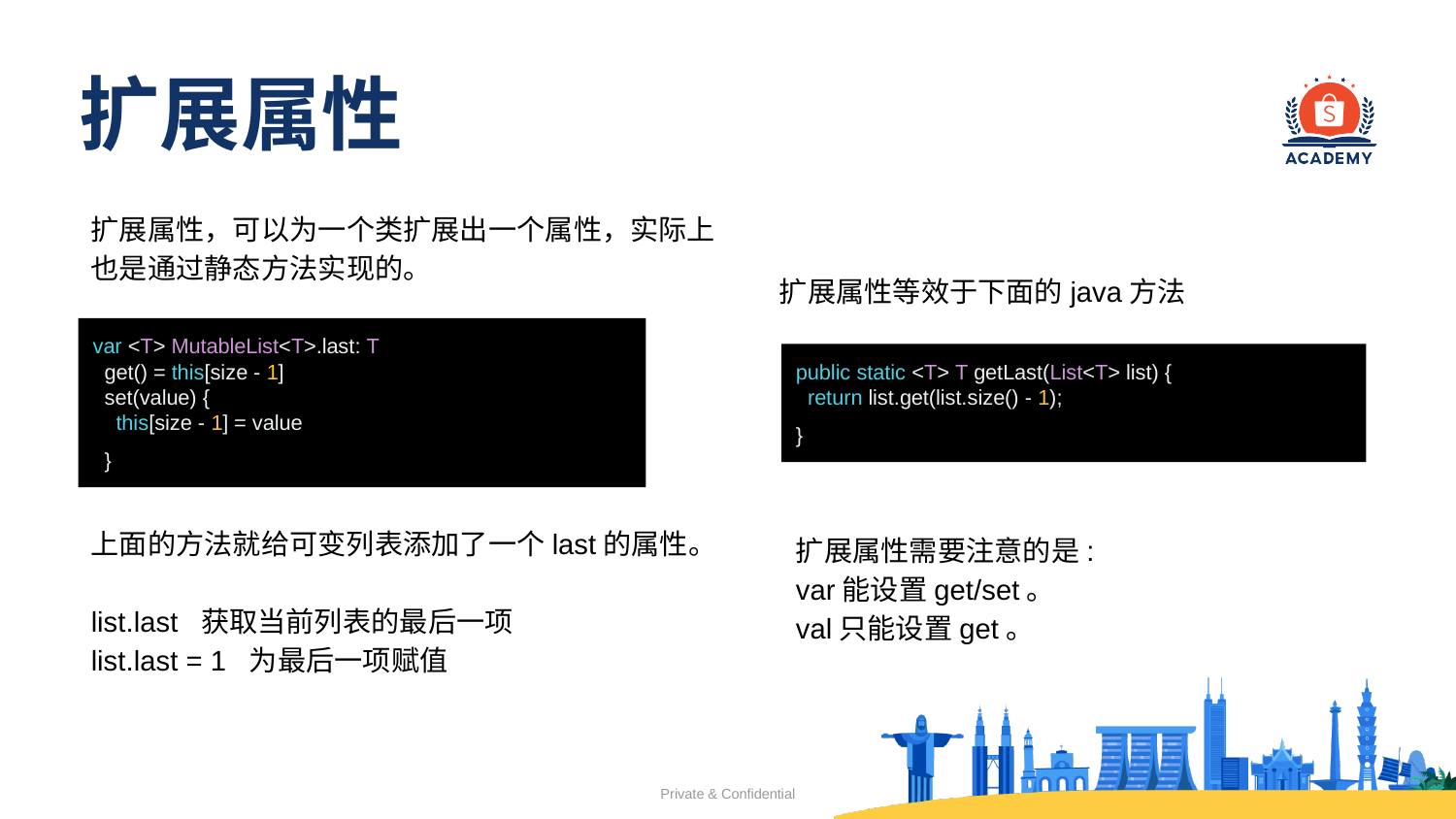

# 扩展属性
扩展属性，可以为一个类扩展出一个属性，实际上也是通过静态方法实现的。
扩展属性等效于下面的java方法
var <T> MutableList<T>.last: T
  get() = this[size - 1]
  set(value) {
    this[size - 1] = value
  }
public static <T> T getLast(List<T> list) {
  return list.get(list.size() - 1);
}
上面的方法就给可变列表添加了一个last的属性。

list.last  获取当前列表的最后一项
list.last = 1  为最后一项赋值
扩展属性需要注意的是:
var能设置get/set。
val只能设置get。